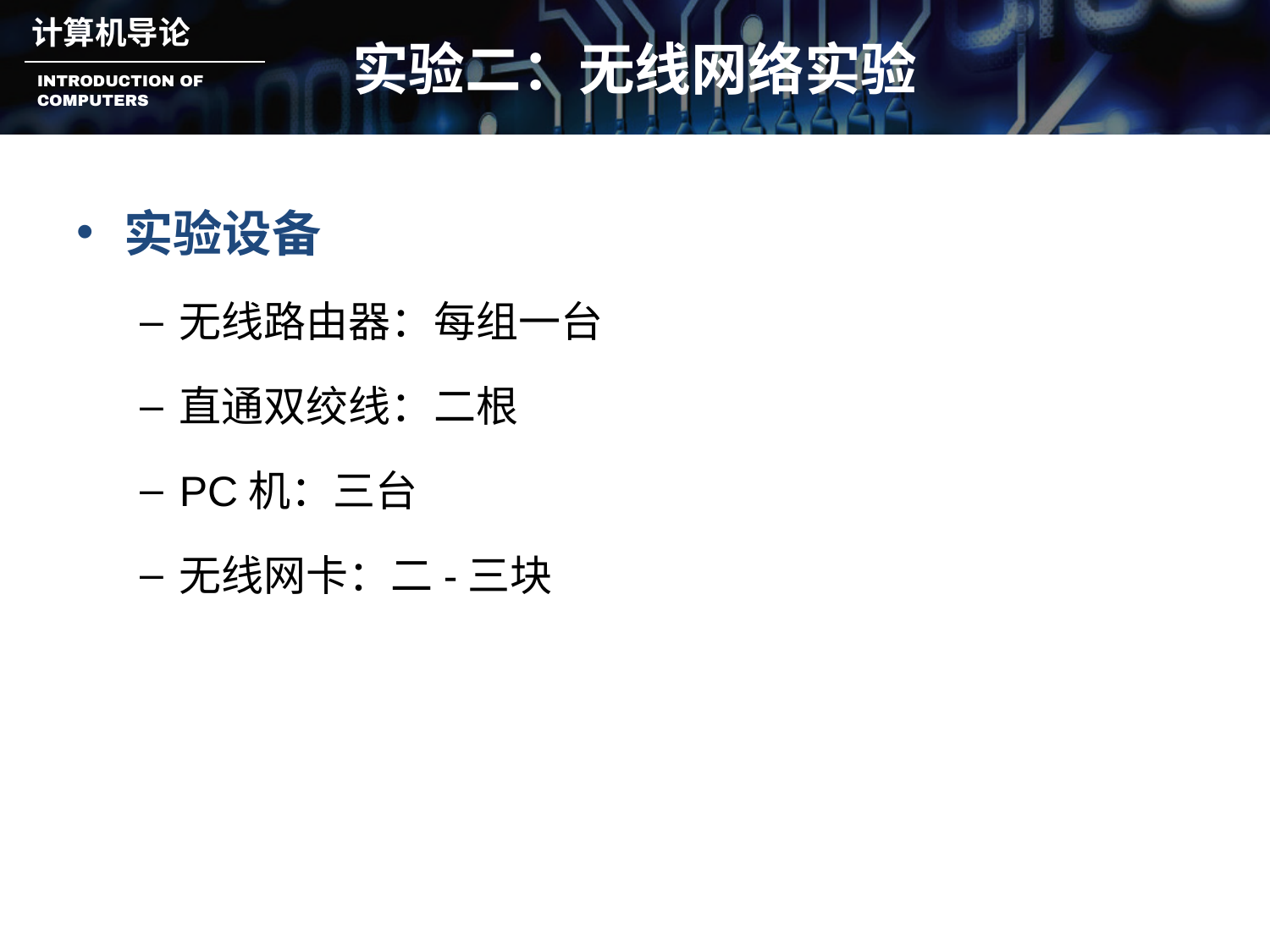

# 实验二：无线网络实验
实验设备
无线路由器：每组一台
直通双绞线：二根
PC机：三台
无线网卡：二-三块